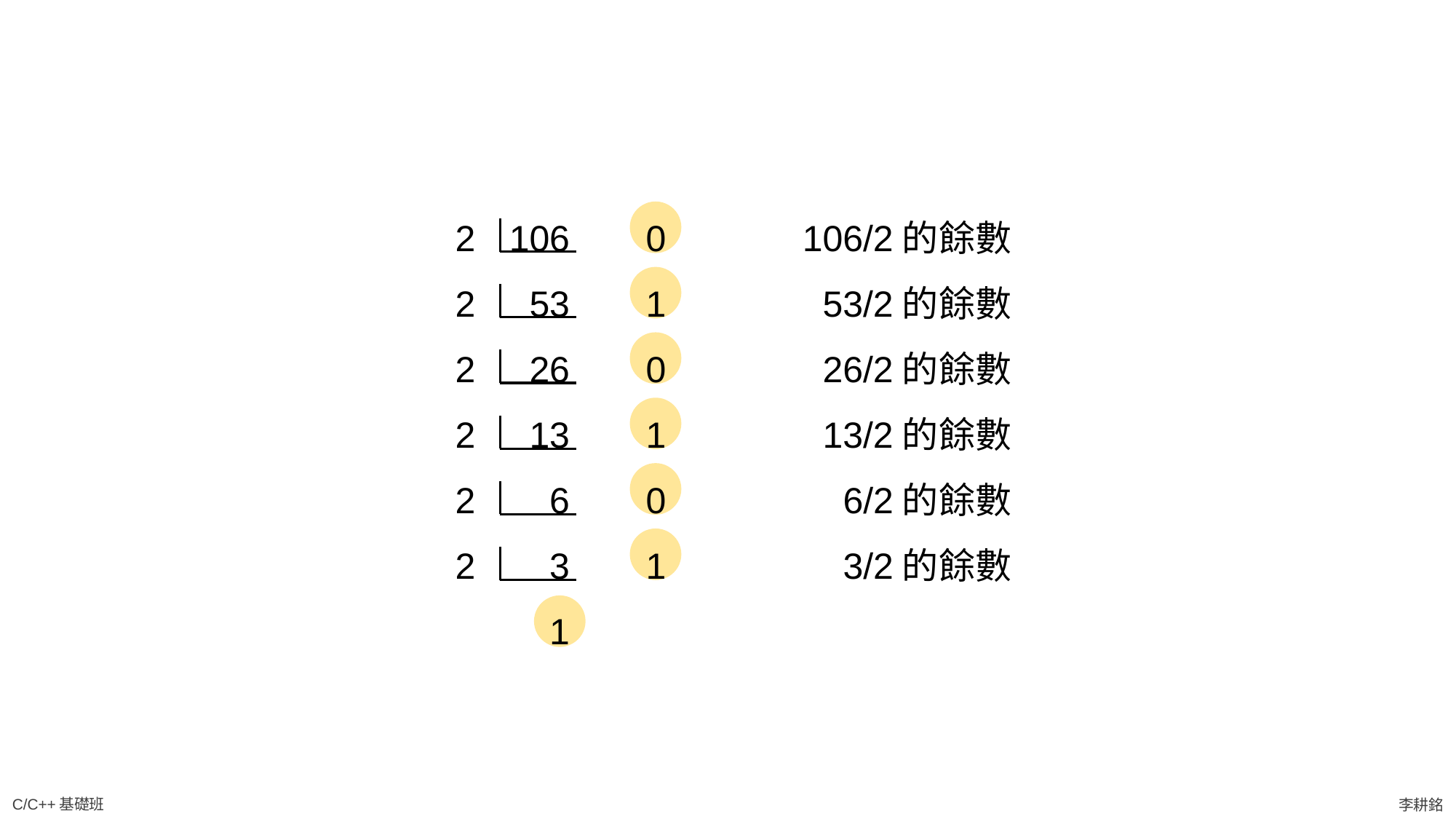

106
53
26
13
6
3
1
2
2
2
2
2
2
0
1
0
1
0
1
106/2的餘數
53/2的餘數
26/2的餘數
13/2的餘數
6/2的餘數
3/2的餘數

C/C++基礎班
李耕銘